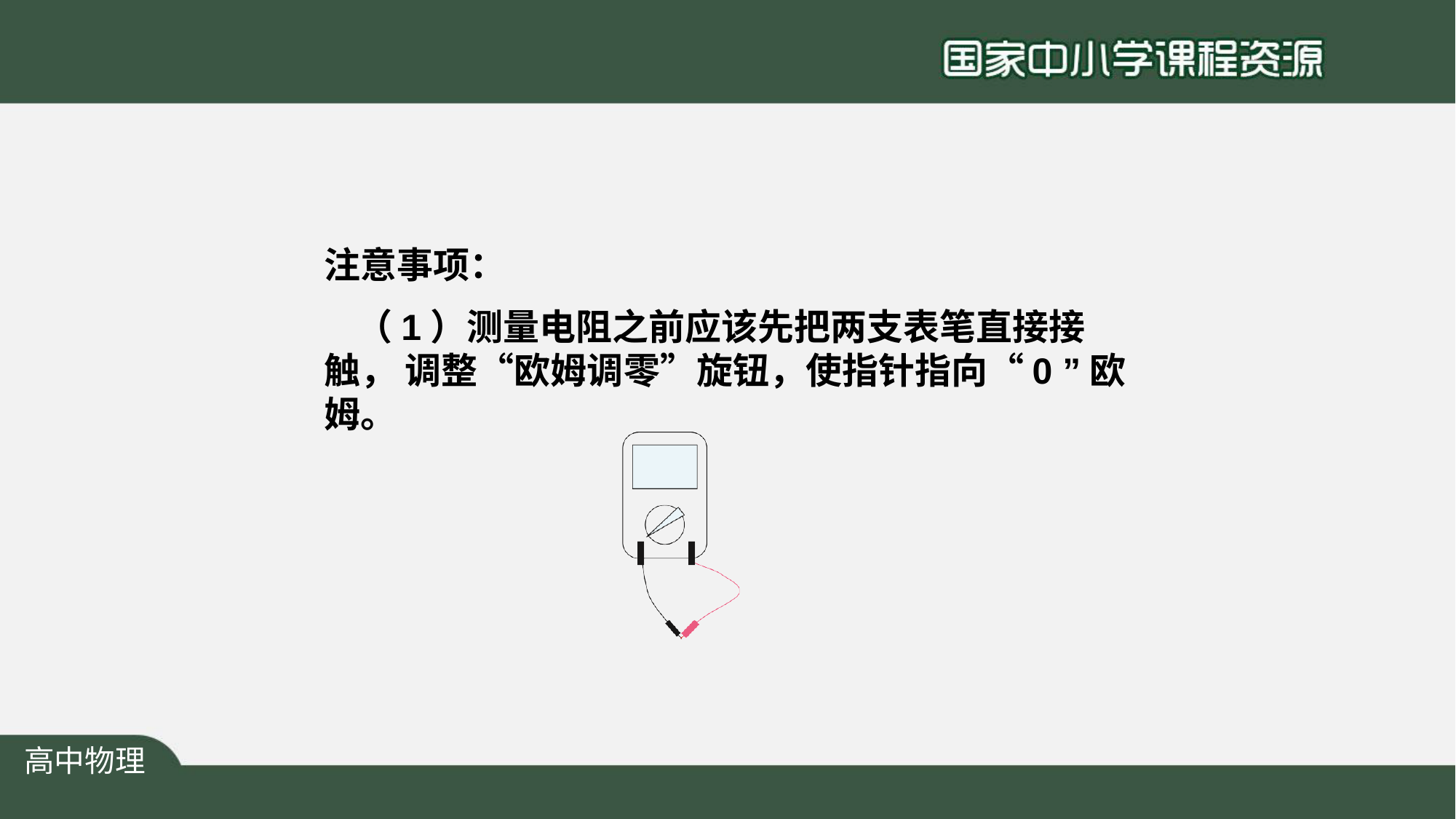

# 注意事项：
（1）测量电阻之前应该先把两支表笔直接接触， 调整“欧姆调零”旋钮，使指针指向“0 ”欧姆。

高中物理